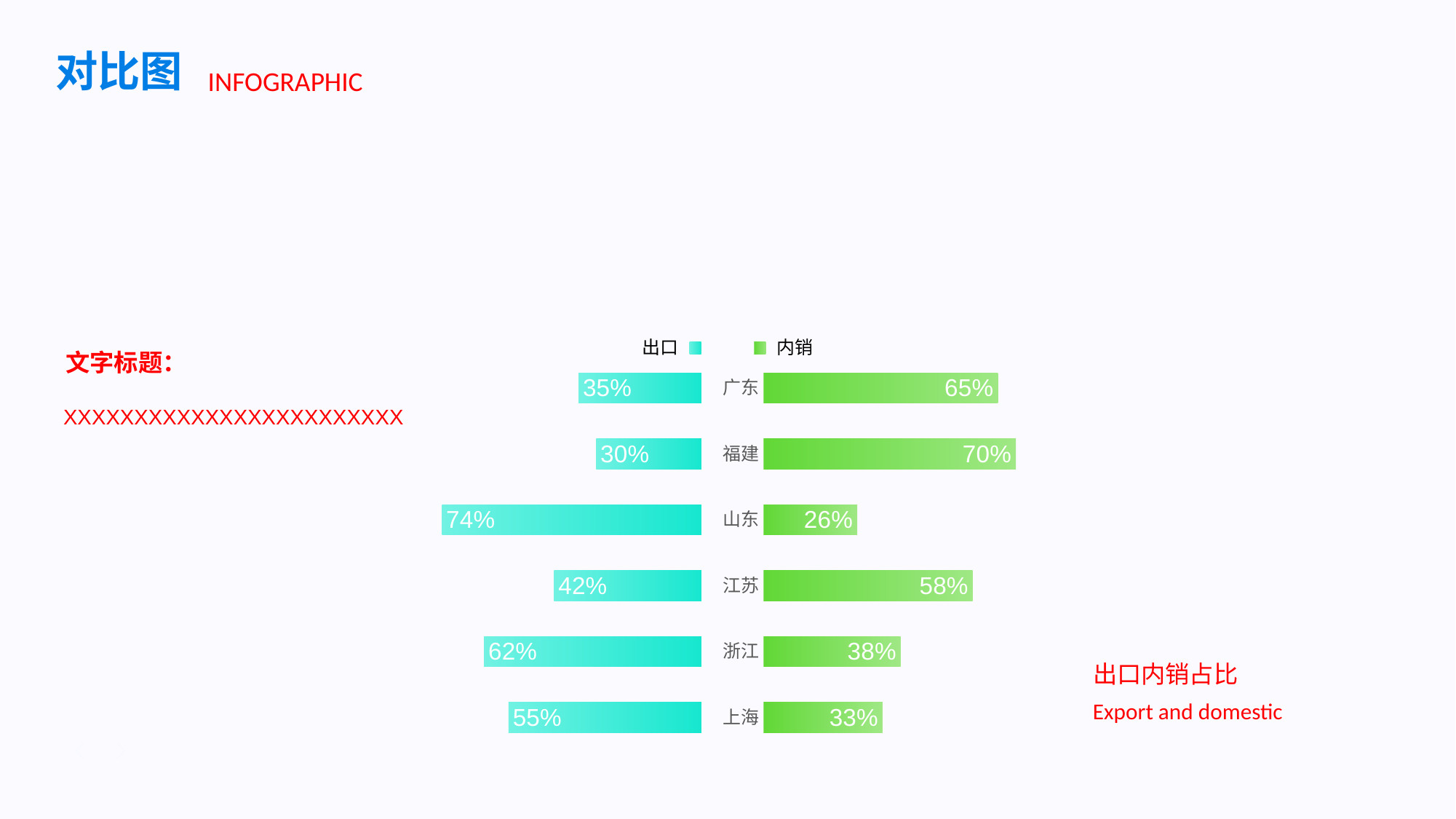

对比图
INFOGRAPHIC
出口
内销
文字标题：

### Chart

| Category | 出口 | 内销 |
|---|---|---|
| 上海 | 0.33 | 0.55 |
| 浙江 | 0.38 | 0.62 |
| 江苏 | 0.58 | 0.42 |
| 山东 | 0.26 | 0.74 |
| 福建 | 0.7 | 0.3 |
| 广东 | 0.65 | 0.35 |
XXXXXXXXXXXXXXXXXXXXXXXX
出口内销占比
Export and domestic